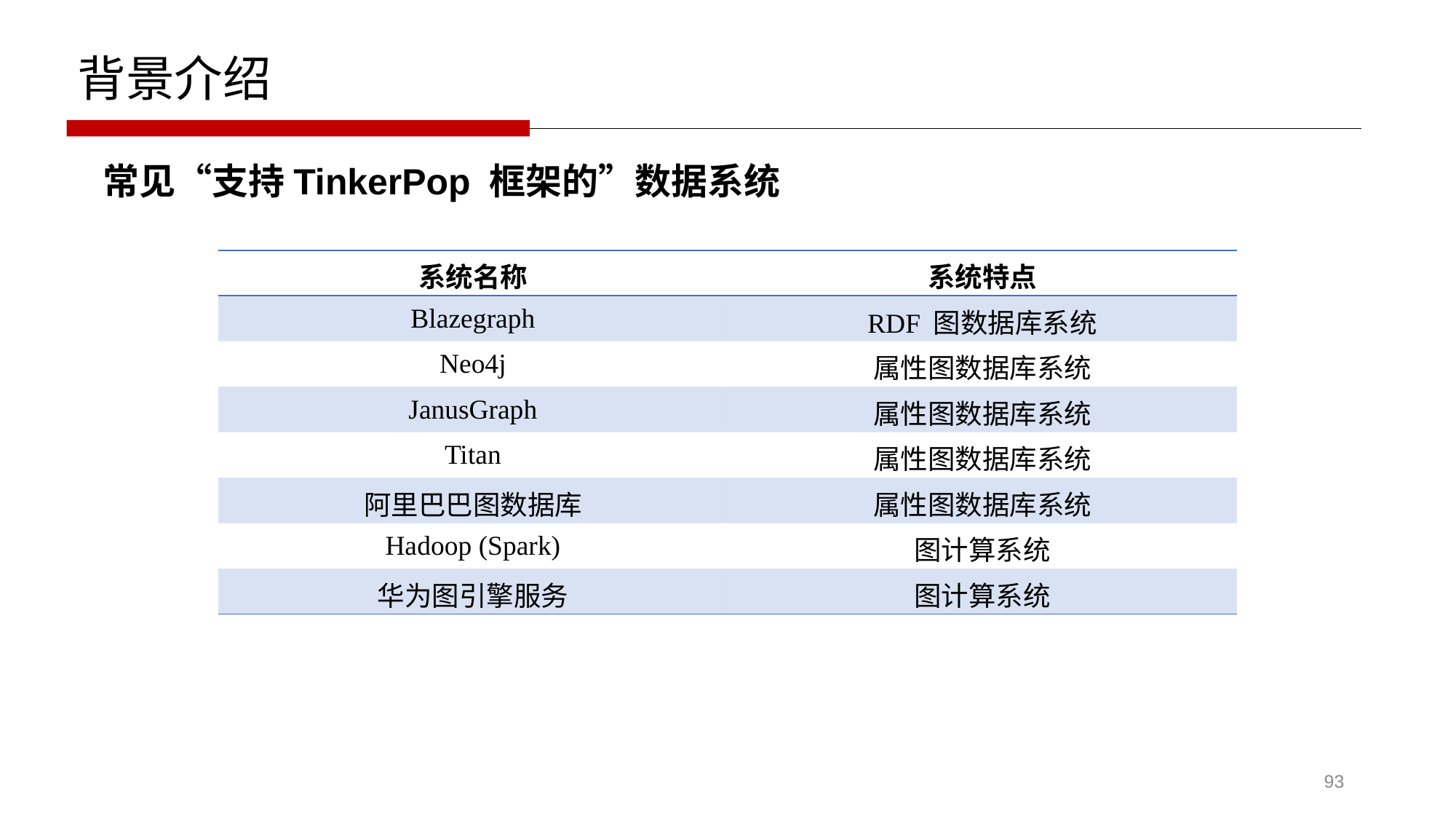

背景介绍

常见“支持TinkerPop 框架的”数据系统
| 系统名称 | 系统特点 |
| --- | --- |
| Blazegraph | RDF 图数据库系统 |
| Neo4j | 属性图数据库系统 |
| JanusGraph | 属性图数据库系统 |
| Titan | 属性图数据库系统 |
| 阿里巴巴图数据库 | 属性图数据库系统 |
| Hadoop (Spark) | 图计算系统 |
| 华为图引擎服务 | 图计算系统 |
93